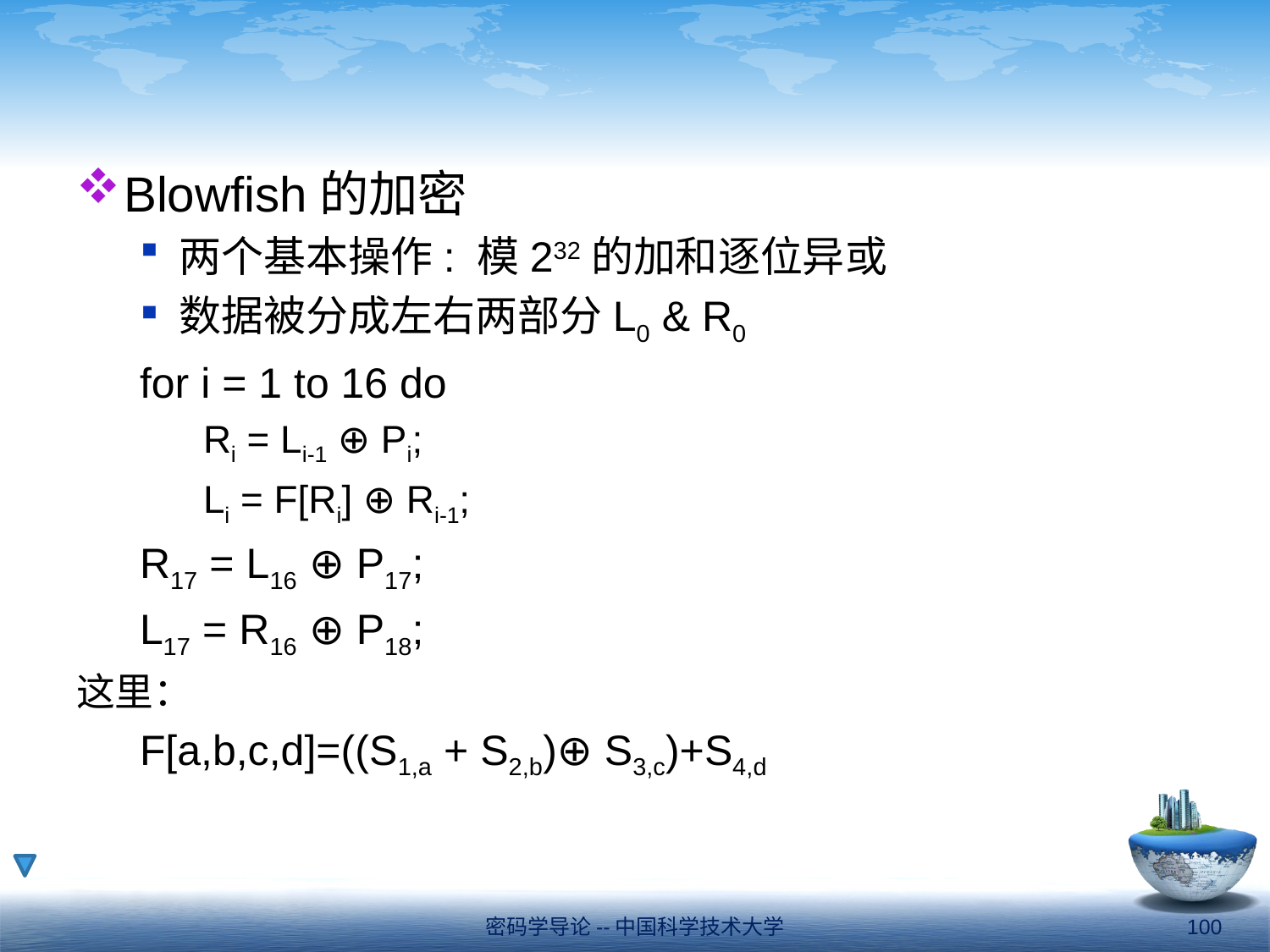

#
Blowfish的加密
两个基本操作: 模232的加和逐位异或
数据被分成左右两部分L0 & R0
for i = 1 to 16 do
Ri = Li-1 ⊕ Pi;
Li = F[Ri] ⊕ Ri-1;
R17 = L16 ⊕ P17;
L17 = R16 ⊕ P18;
这里：
F[a,b,c,d]=((S1,a + S2,b)⊕ S3,c)+S4,d

密码学导论--中国科学技术大学
100